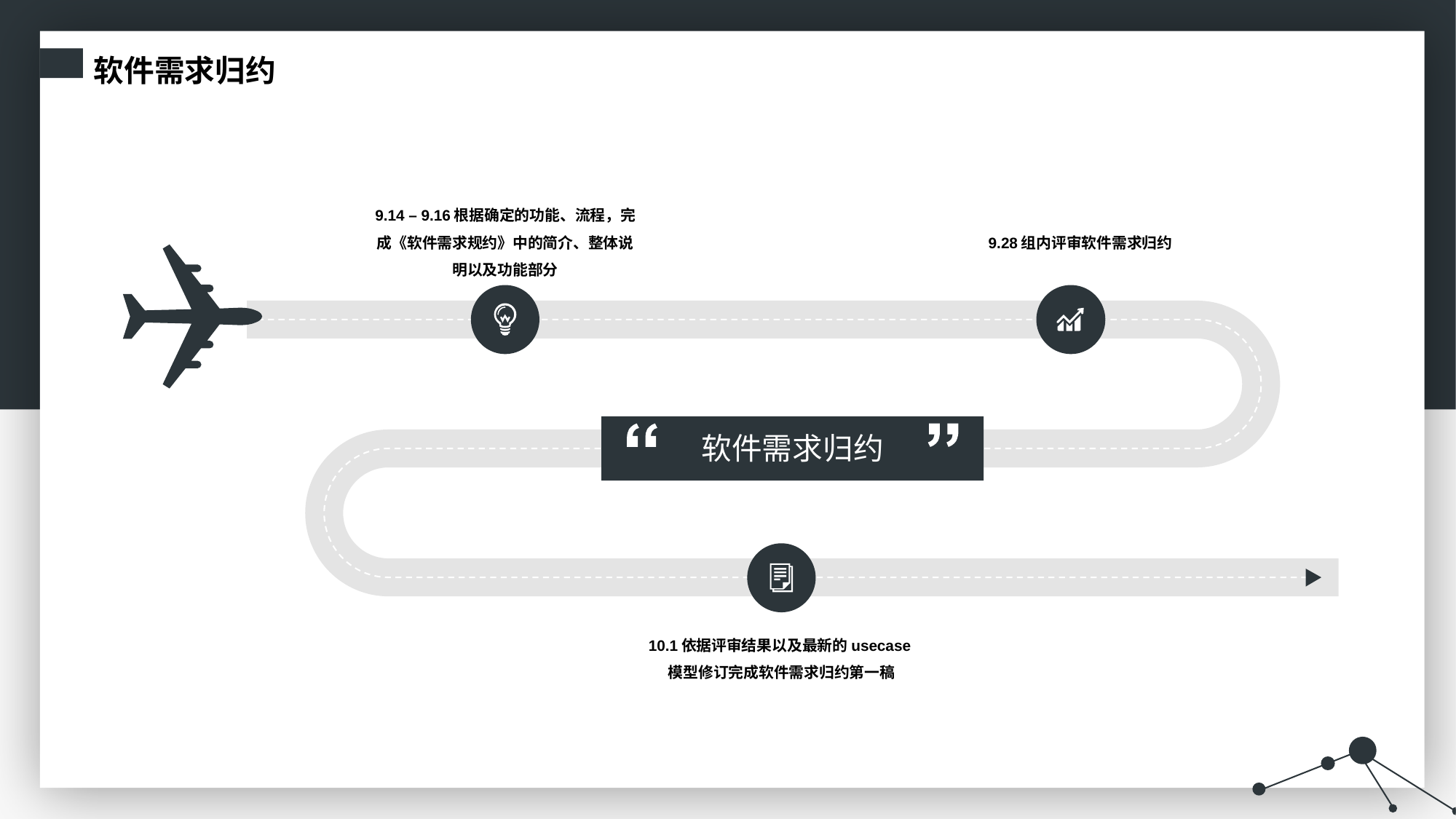

软件需求归约

9.14 – 9.16根据确定的功能、流程，完成《软件需求规约》中的简介、整体说明以及功能部分

9.28组内评审软件需求归约

软件需求归约

10.1依据评审结果以及最新的usecase模型修订完成软件需求归约第一稿